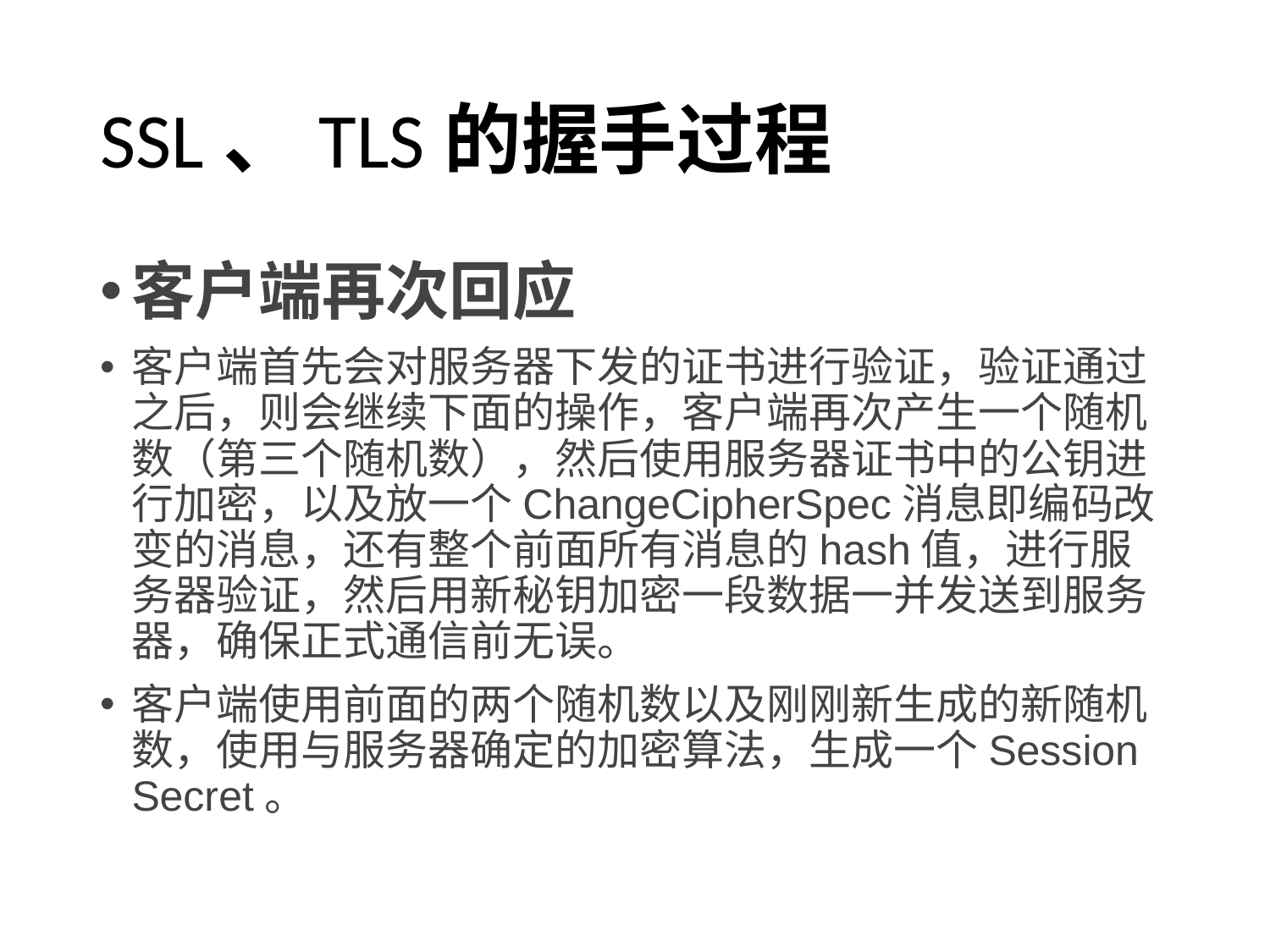

# SSL、TLS的握手过程
客户端再次回应
客户端首先会对服务器下发的证书进行验证，验证通过之后，则会继续下面的操作，客户端再次产生一个随机数（第三个随机数），然后使用服务器证书中的公钥进行加密，以及放一个ChangeCipherSpec消息即编码改变的消息，还有整个前面所有消息的hash值，进行服务器验证，然后用新秘钥加密一段数据一并发送到服务器，确保正式通信前无误。
客户端使用前面的两个随机数以及刚刚新生成的新随机数，使用与服务器确定的加密算法，生成一个Session Secret。